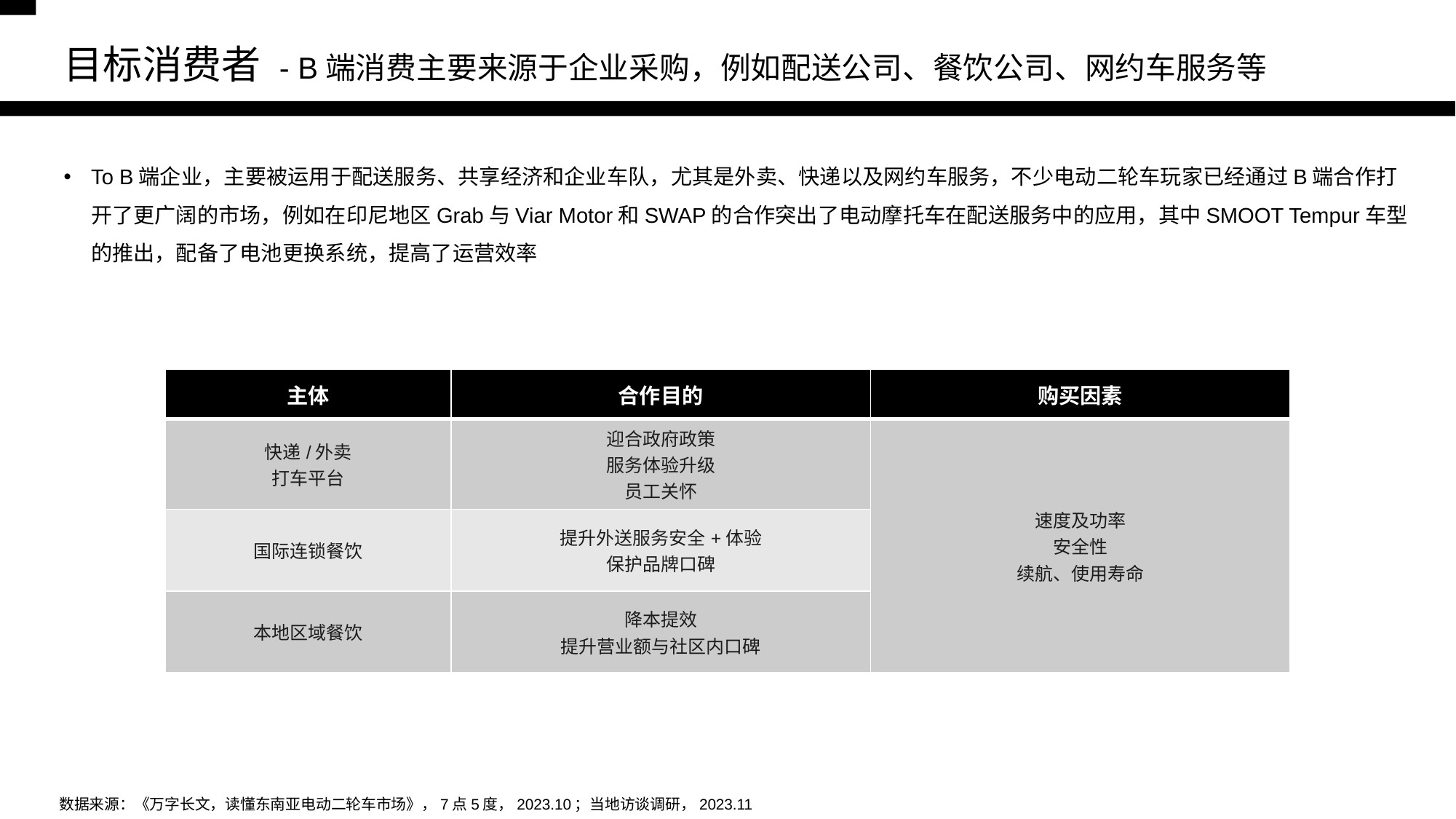

# 目标消费者 - B端消费主要来源于企业采购，例如配送公司、餐饮公司、网约车服务等
To B端企业，主要被运用于配送服务、共享经济和企业车队，尤其是外卖、快递以及网约车服务，不少电动二轮车玩家已经通过B端合作打开了更广阔的市场，例如在印尼地区Grab与Viar Motor和SWAP的合作突出了电动摩托车在配送服务中的应用，其中SMOOT Tempur车型的推出，配备了电池更换系统，提高了运营效率
| 主体 | 合作目的 | 购买因素 |
| --- | --- | --- |
| 快递/外卖 打车平台 | 迎合政府政策 服务体验升级 员工关怀 | 速度及功率 安全性 续航、使用寿命 |
| 国际连锁餐饮 | 提升外送服务安全+体验 保护品牌口碑 |  |
| 本地区域餐饮 | 降本提效 提升营业额与社区内口碑 |  |
数据来源：《万字长文，读懂东南亚电动二轮车市场》，7点5度，2023.10；当地访谈调研，2023.11